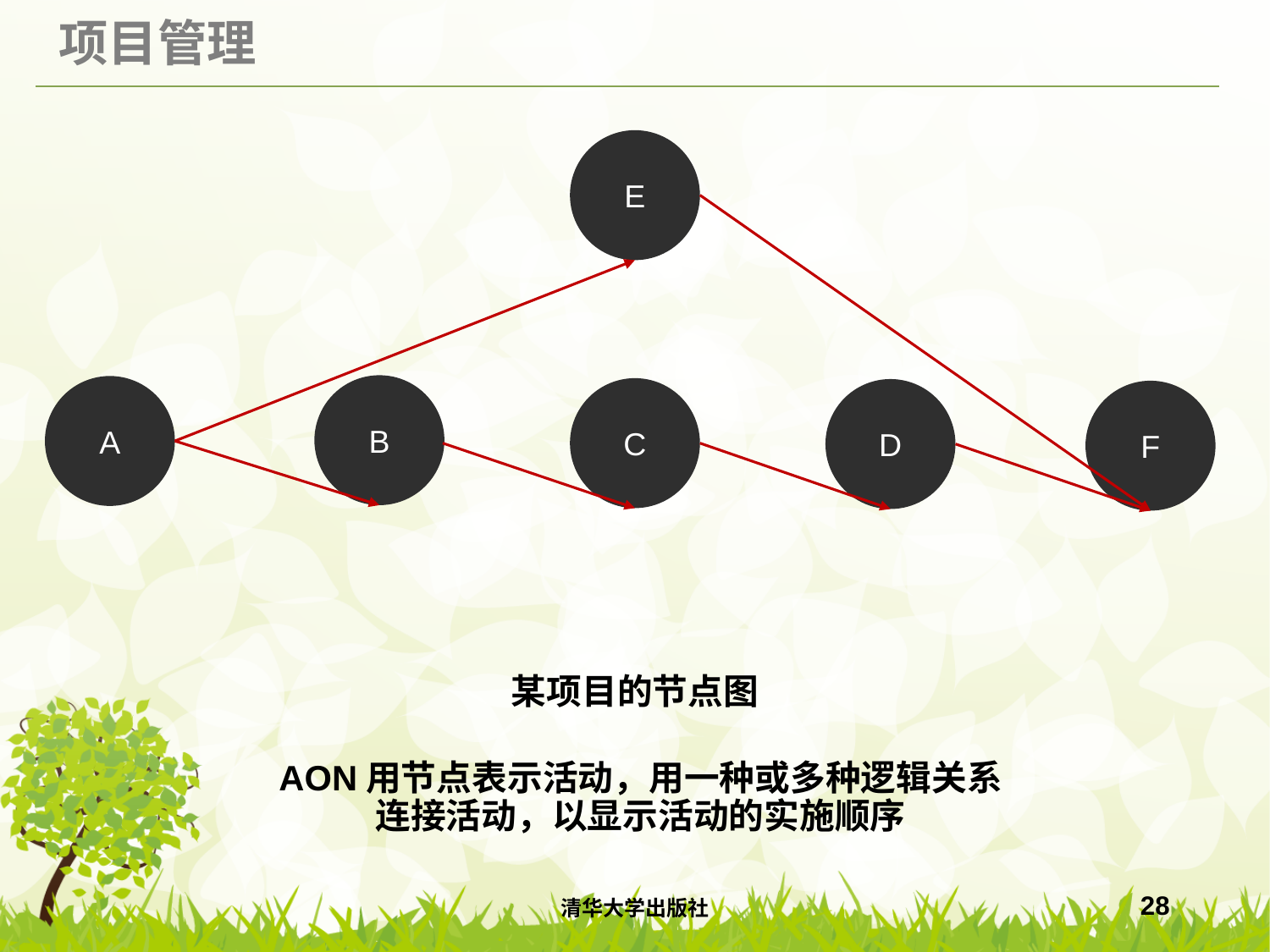

E
B
A
C
D
F
# 某项目的节点图
AON用节点表示活动，用一种或多种逻辑关系连接活动，以显示活动的实施顺序
清华大学出版社
28